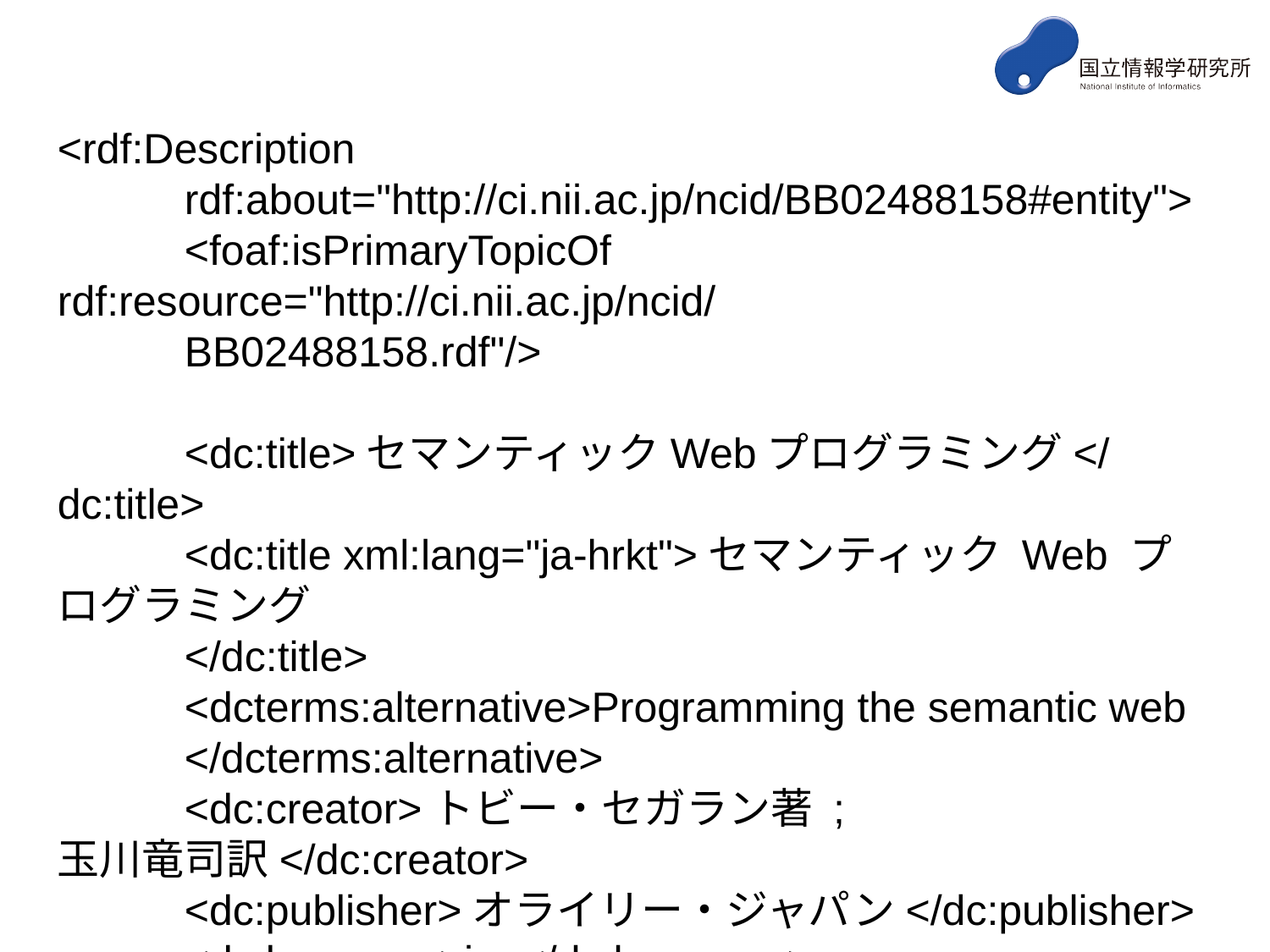

<rdf:Description
	rdf:about="http://ci.nii.ac.jp/ncid/BB02488158#entity">
	<foaf:isPrimaryTopicOf rdf:resource="http://ci.nii.ac.jp/ncid/
	BB02488158.rdf"/>

	<dc:title>セマンティックWebプログラミング</dc:title>
	<dc:title xml:lang="ja-hrkt">セマンティック Web プログラミング
	</dc:title>
	<dcterms:alternative>Programming the semantic web
	</dcterms:alternative>
	<dc:creator>トビー・セガラン著 ; 玉川竜司訳</dc:creator>
	<dc:publisher>オライリー・ジャパン</dc:publisher>
	<dc:language>jpn</dc:language>
	<dc:date>2010</dc:date>